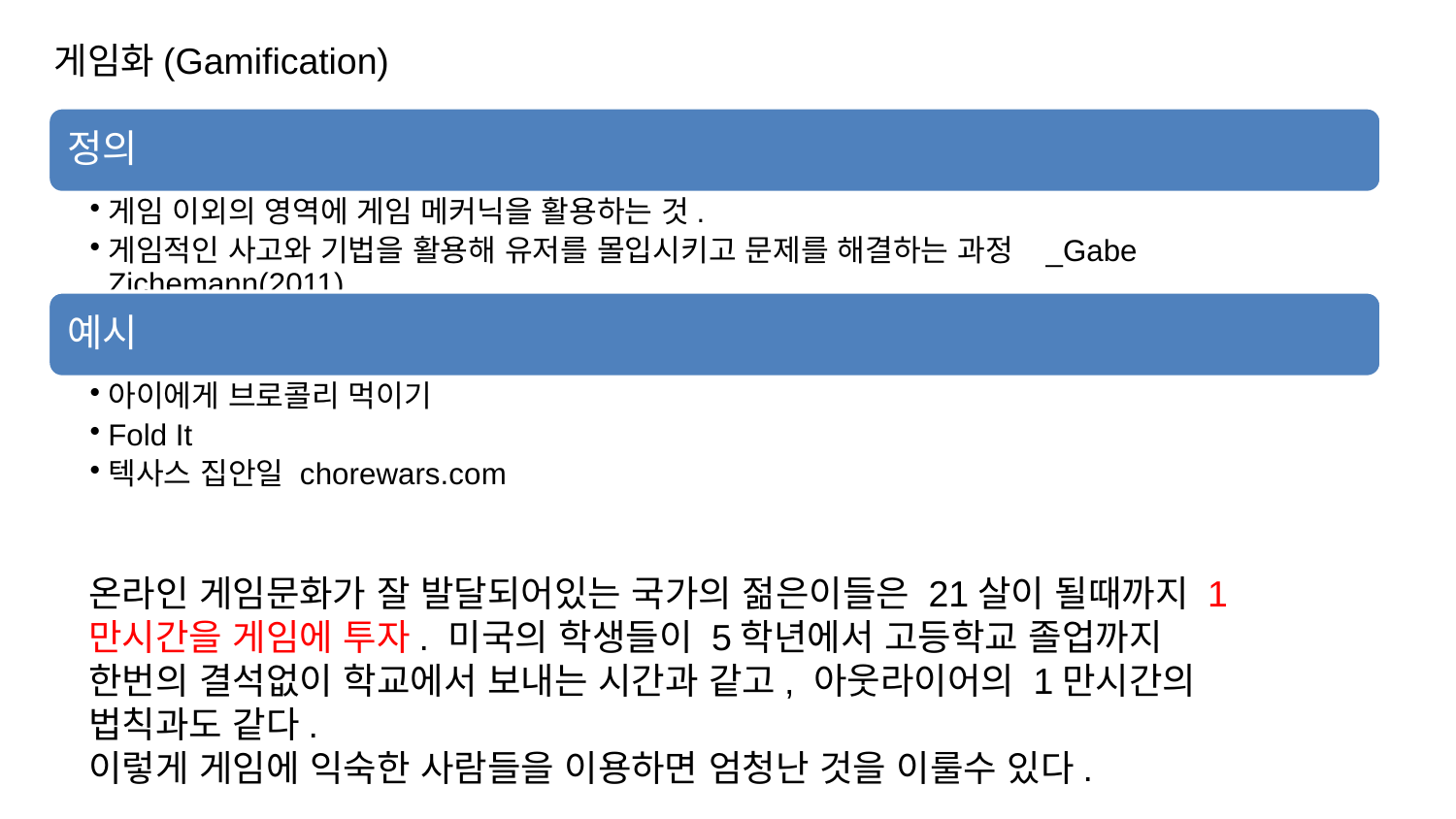

게임화(Gamification)
정의
게임 이외의 영역에 게임 메커닉을 활용하는 것.
게임적인 사고와 기법을 활용해 유저를 몰입시키고 문제를 해결하는 과정   _Gabe Zichemann(2011)
예시
아이에게 브로콜리 먹이기
Fold It
텍사스 집안일 chorewars.com

온라인 게임문화가 잘 발달되어있는 국가의 젊은이들은 21살이 될때까지 1만시간을 게임에 투자. 미국의 학생들이 5학년에서 고등학교 졸업까지 한번의 결석없이 학교에서 보내는 시간과 같고, 아웃라이어의 1만시간의 법칙과도 같다.
이렇게 게임에 익숙한 사람들을 이용하면 엄청난 것을 이룰수 있다.